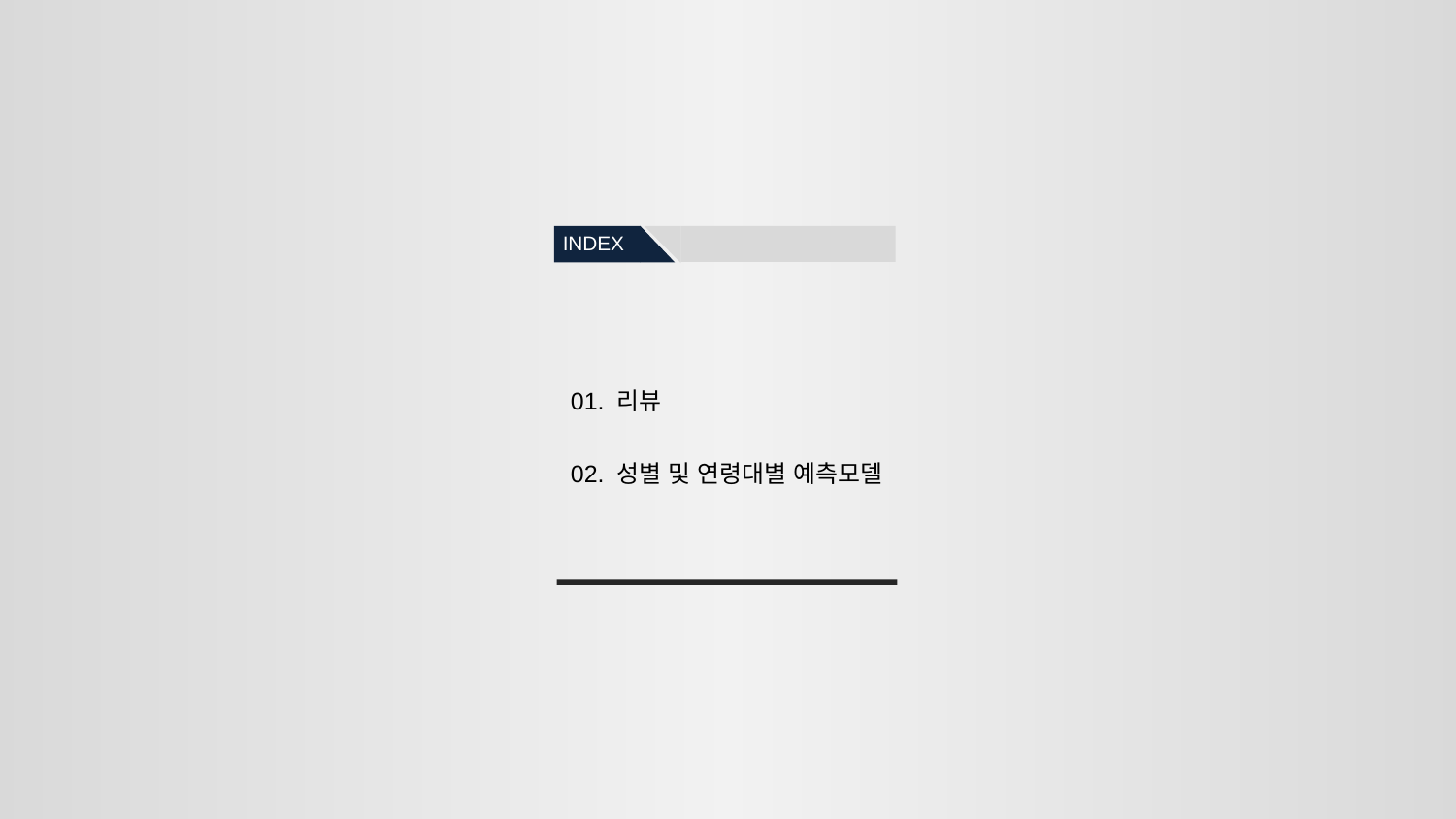

INDEX

01. 리뷰
02. 성별 및 연령대별 예측모델